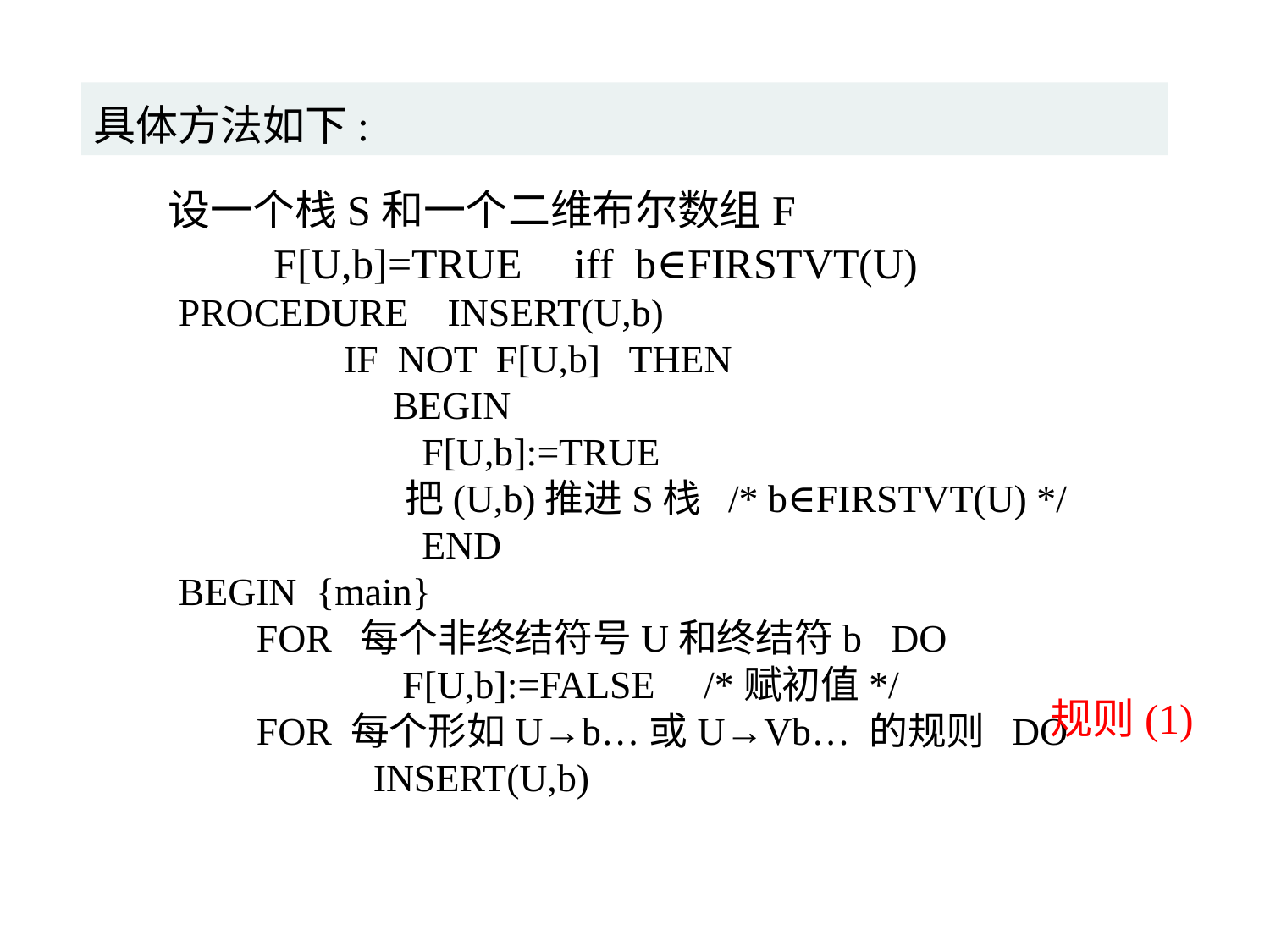

具体方法如下:
设一个栈S和一个二维布尔数组F
         F[U,b]=TRUE     iff  b∈FIRSTVT(U)
PROCEDURE    INSERT(U,b)
                 IF  NOT  F[U,b]   THEN
                      BEGIN
                         F[U,b]:=TRUE
                         把(U,b)推进S栈  /* b∈FIRSTVT(U) */
                         END
BEGIN  {main}
        FOR  每个非终结符号U和终结符b   DO
                       F[U,b]:=FALSE     /*赋初值*/
        FOR 每个形如U→b…或U→Vb… 的规则  DO
                    INSERT(U,b)
规则(1)